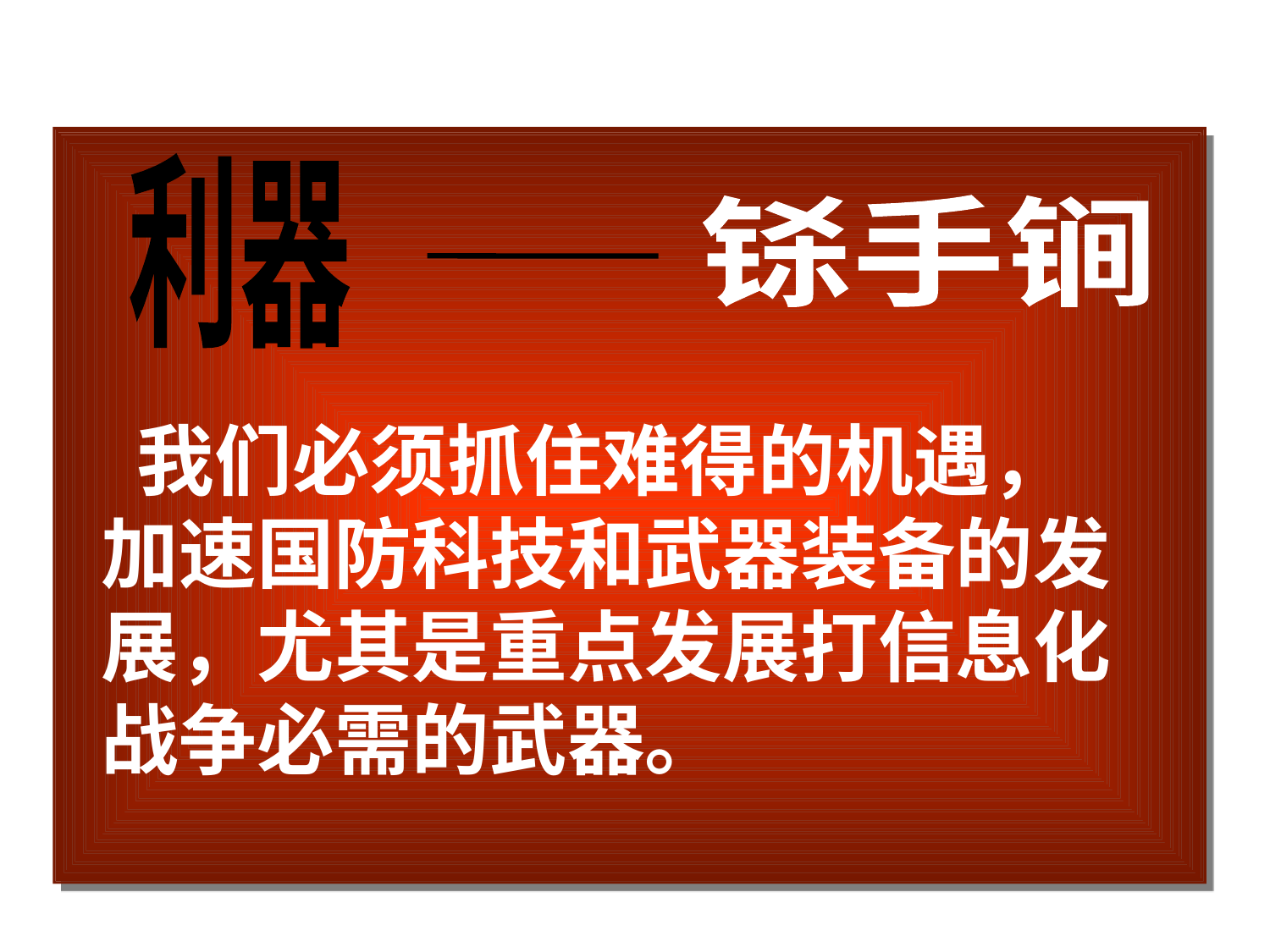

我们必须抓住难得的机遇，
 加速国防科技和武器装备的发
 展，尤其是重点发展打信息化
 战争必需的武器。

利器
铩手锏